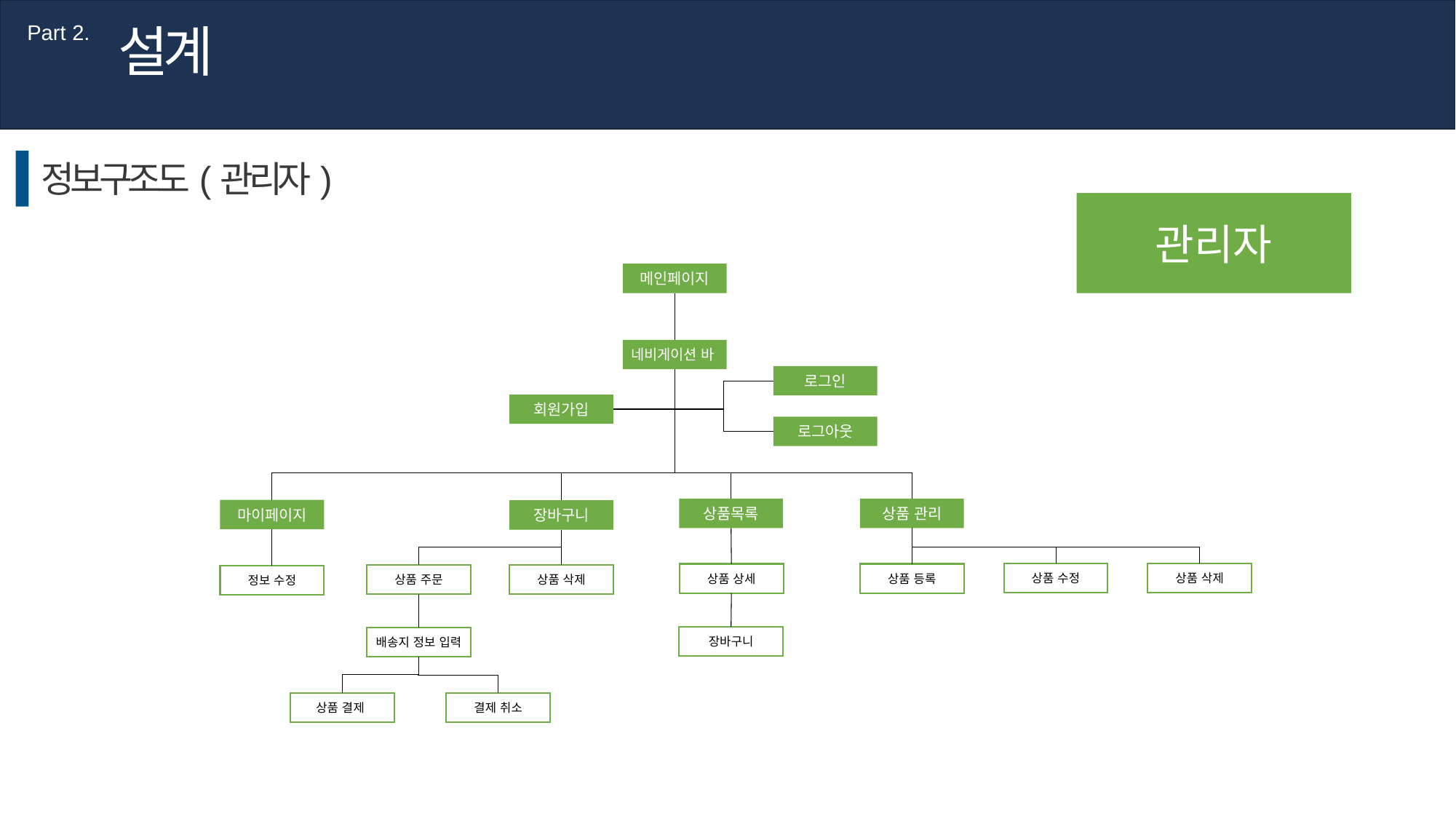

설계
Part 2.

정보구조도(관리자)
관리자
메인페이지
네비게이션 바
로그인
회원가입
로그아웃
상품목록
상품 관리
마이페이지
장바구니
상품 삭제
상품 수정
상품 등록
상품 상세
상품 주문
상품 삭제
정보 수정
장바구니
배송지 정보 입력
상품 결제
결제 취소